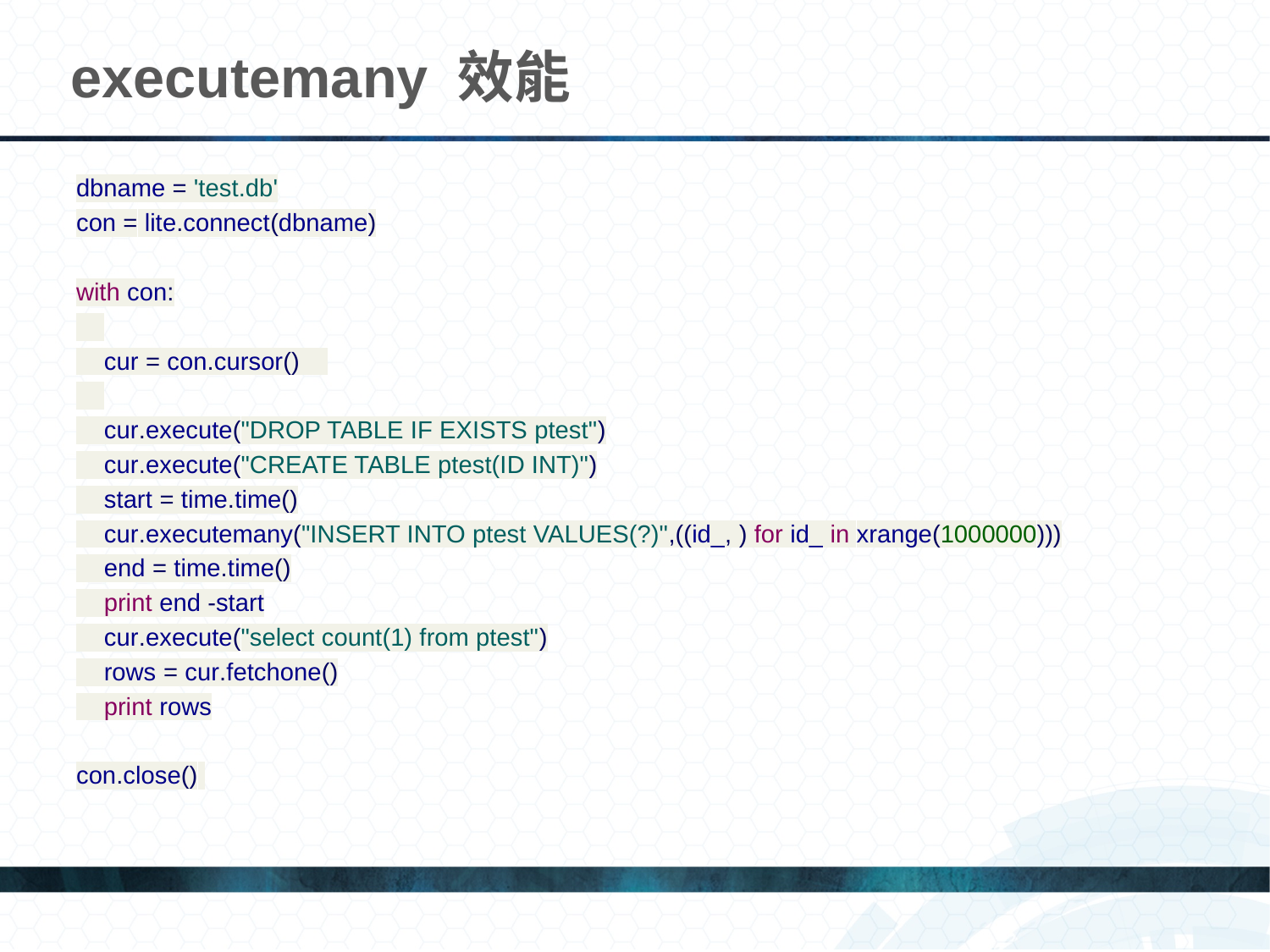

# executemany 效能
dbname = 'test.db'
con = lite.connect(dbname)

with con:

    cur = con.cursor()

    cur.execute("DROP TABLE IF EXISTS ptest")
    cur.execute("CREATE TABLE ptest(ID INT)")
    start = time.time()
    cur.executemany("INSERT INTO ptest VALUES(?)",((id_, ) for id_ in xrange(1000000)))
    end = time.time()
    print end -start
    cur.execute("select count(1) from ptest")
    rows = cur.fetchone()
    print rows

con.close()